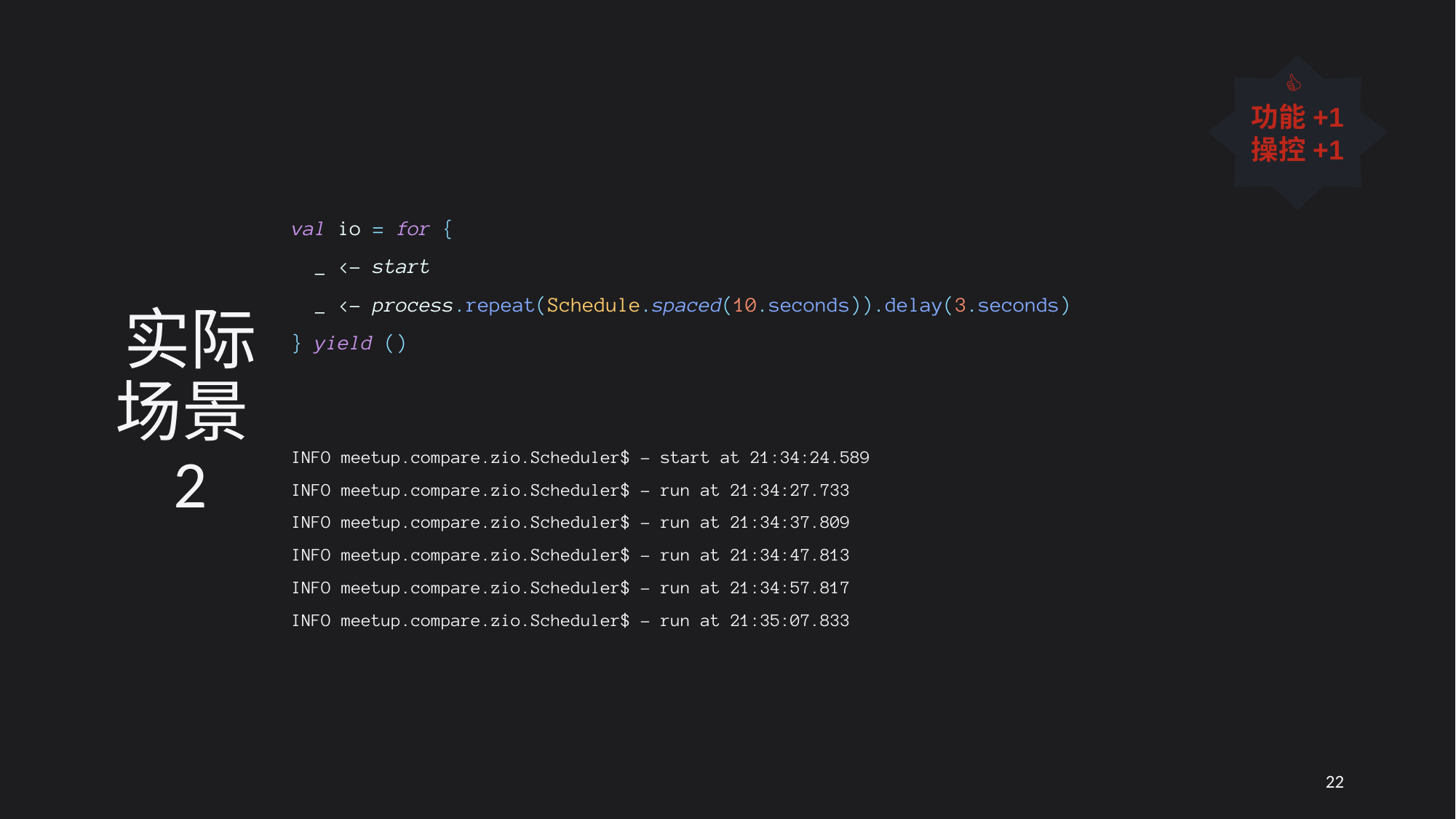

# 实际场景2
👍
功能+1
操控+1

val io = for {
  _ <- start
  _ <- process.repeat(Schedule.spaced(10.seconds)).delay(3.seconds)
} yield ()
INFO meetup.compare.zio.Scheduler$ - start at 21:34:24.589
INFO meetup.compare.zio.Scheduler$ - run at 21:34:27.733
INFO meetup.compare.zio.Scheduler$ - run at 21:34:37.809
INFO meetup.compare.zio.Scheduler$ - run at 21:34:47.813
INFO meetup.compare.zio.Scheduler$ - run at 21:34:57.817
INFO meetup.compare.zio.Scheduler$ - run at 21:35:07.833
22